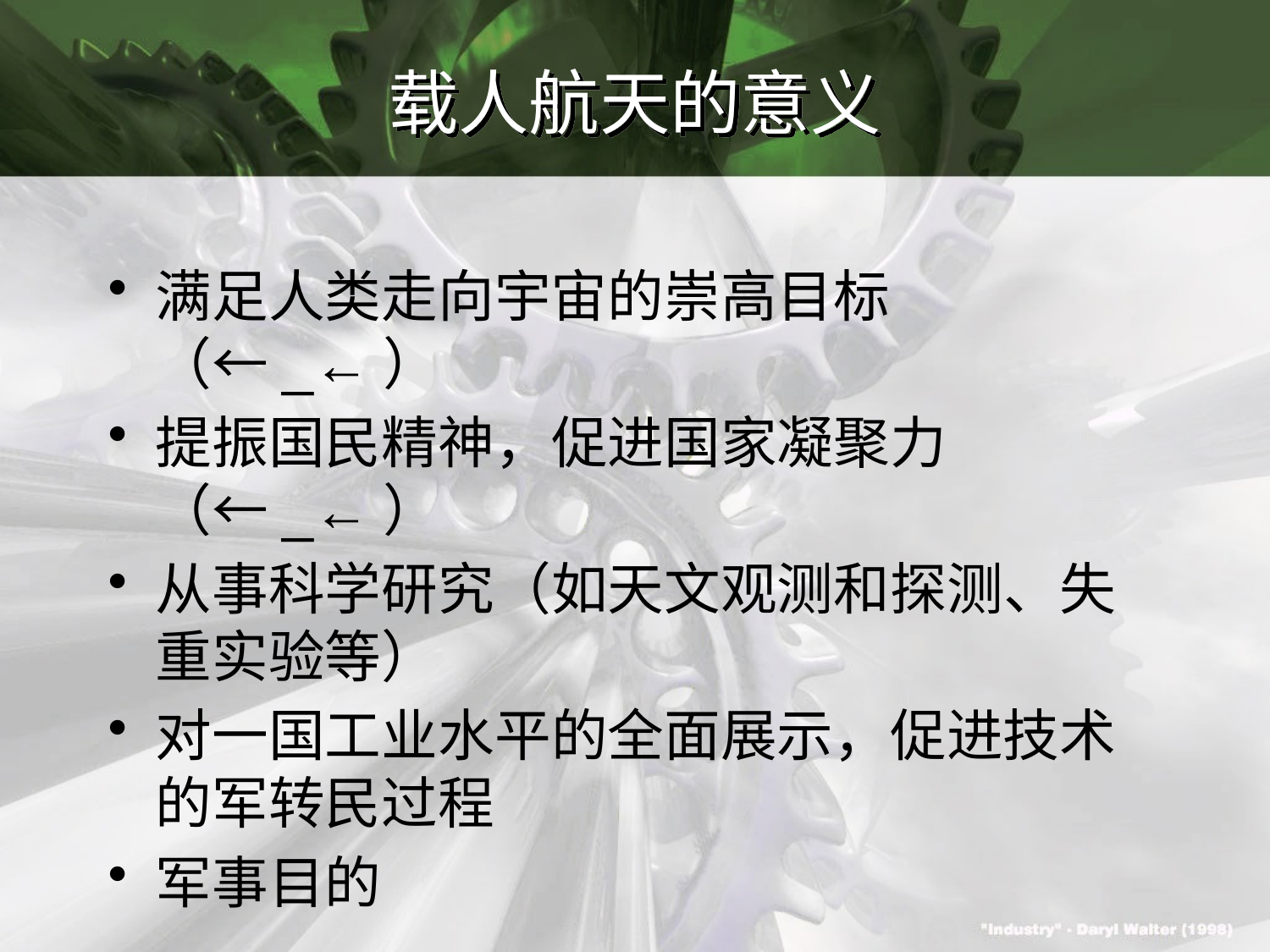

# 载人航天的意义
满足人类走向宇宙的崇高目标（←_←）
提振国民精神，促进国家凝聚力（←_←）
从事科学研究（如天文观测和探测、失重实验等）
对一国工业水平的全面展示，促进技术的军转民过程
军事目的